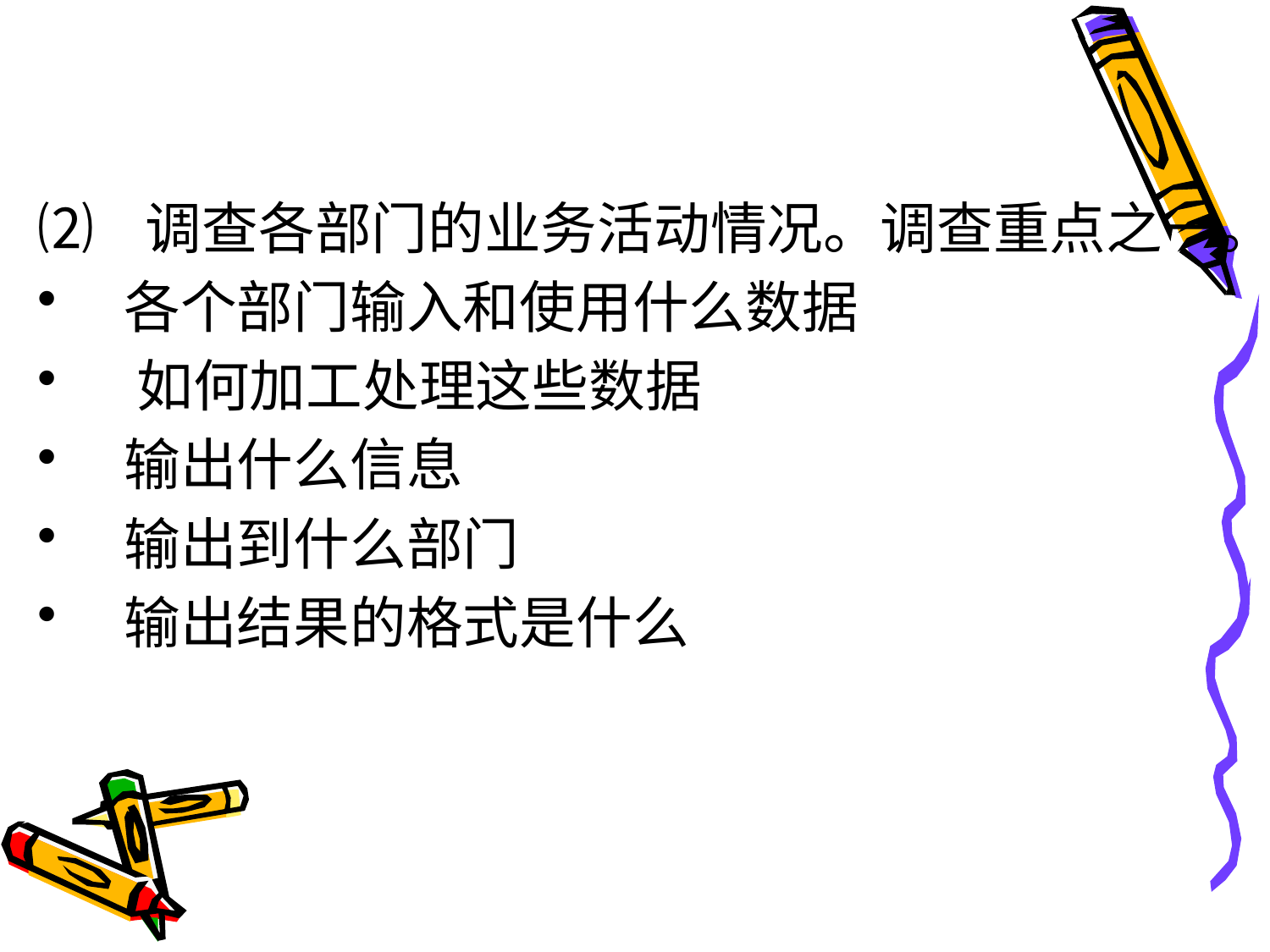

#
⑵   调查各部门的业务活动情况。调查重点之一。
  各个部门输入和使用什么数据
   如何加工处理这些数据
  输出什么信息
  输出到什么部门
  输出结果的格式是什么